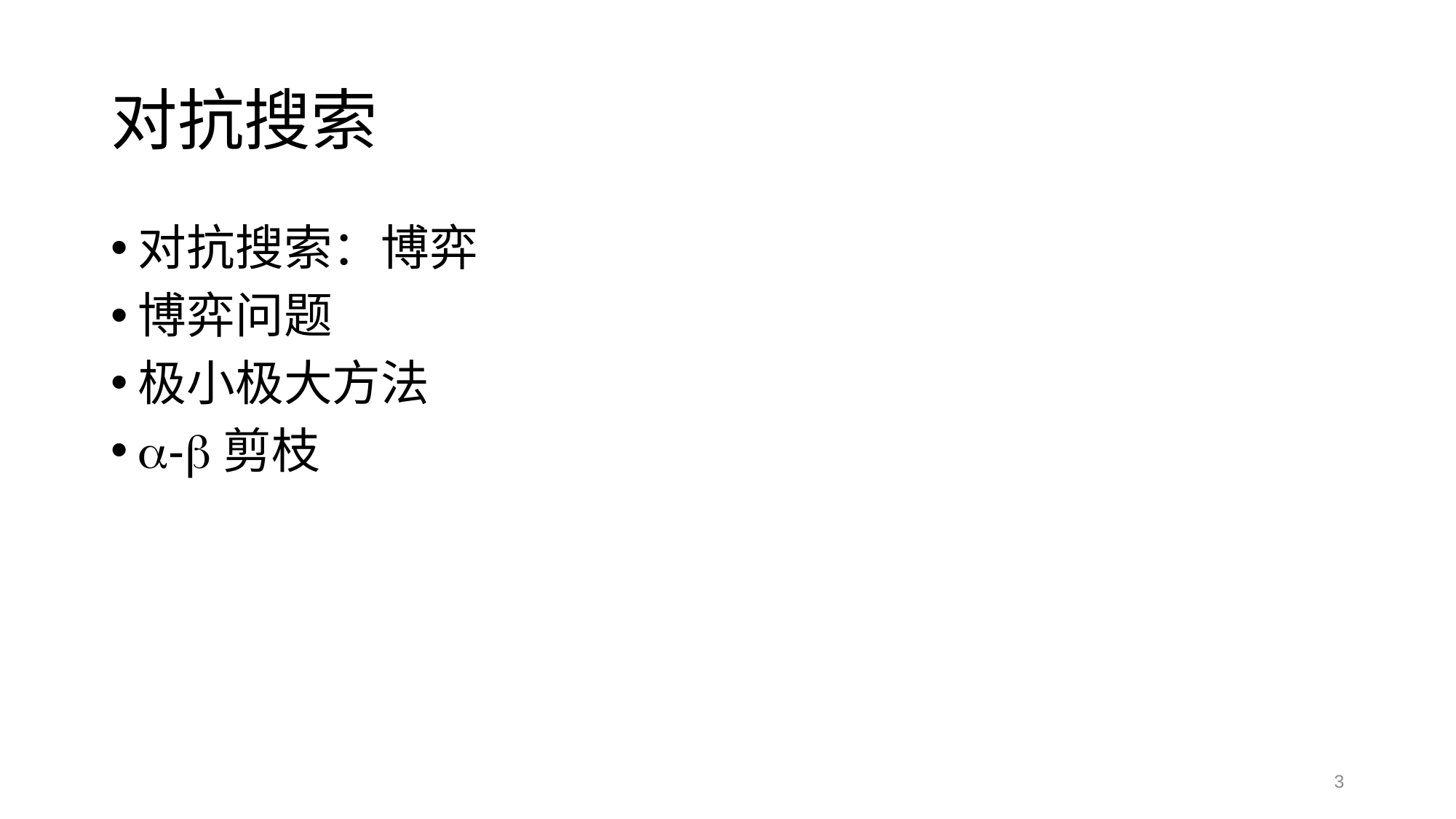

# 对抗搜索
对抗搜索：博弈
博弈问题
极小极大方法
α-β剪枝
3